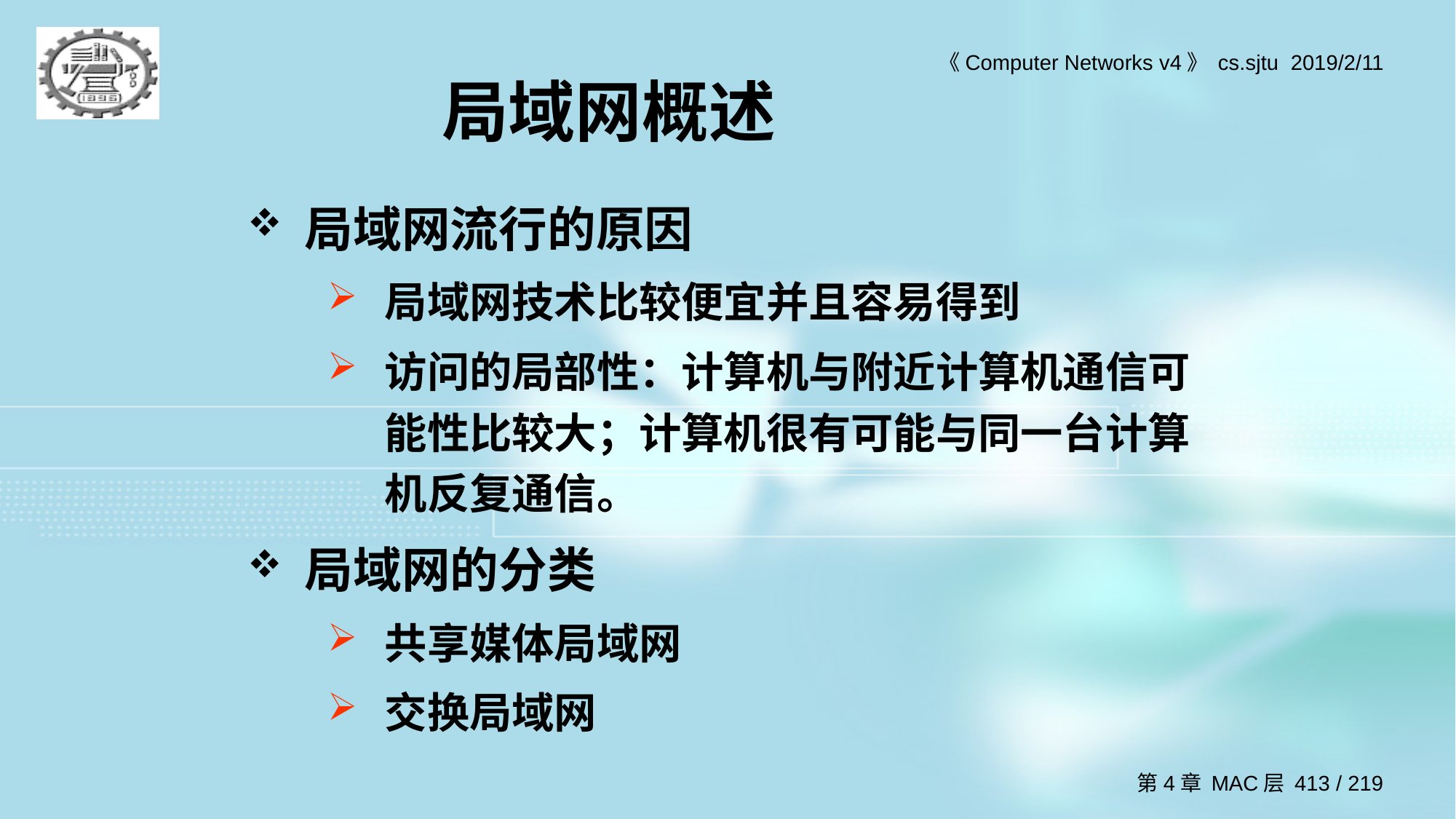

局域网概述
局域网流行的原因
局域网技术比较便宜并且容易得到
访问的局部性：计算机与附近计算机通信可能性比较大；计算机很有可能与同一台计算机反复通信。
局域网的分类
共享媒体局域网
交换局域网